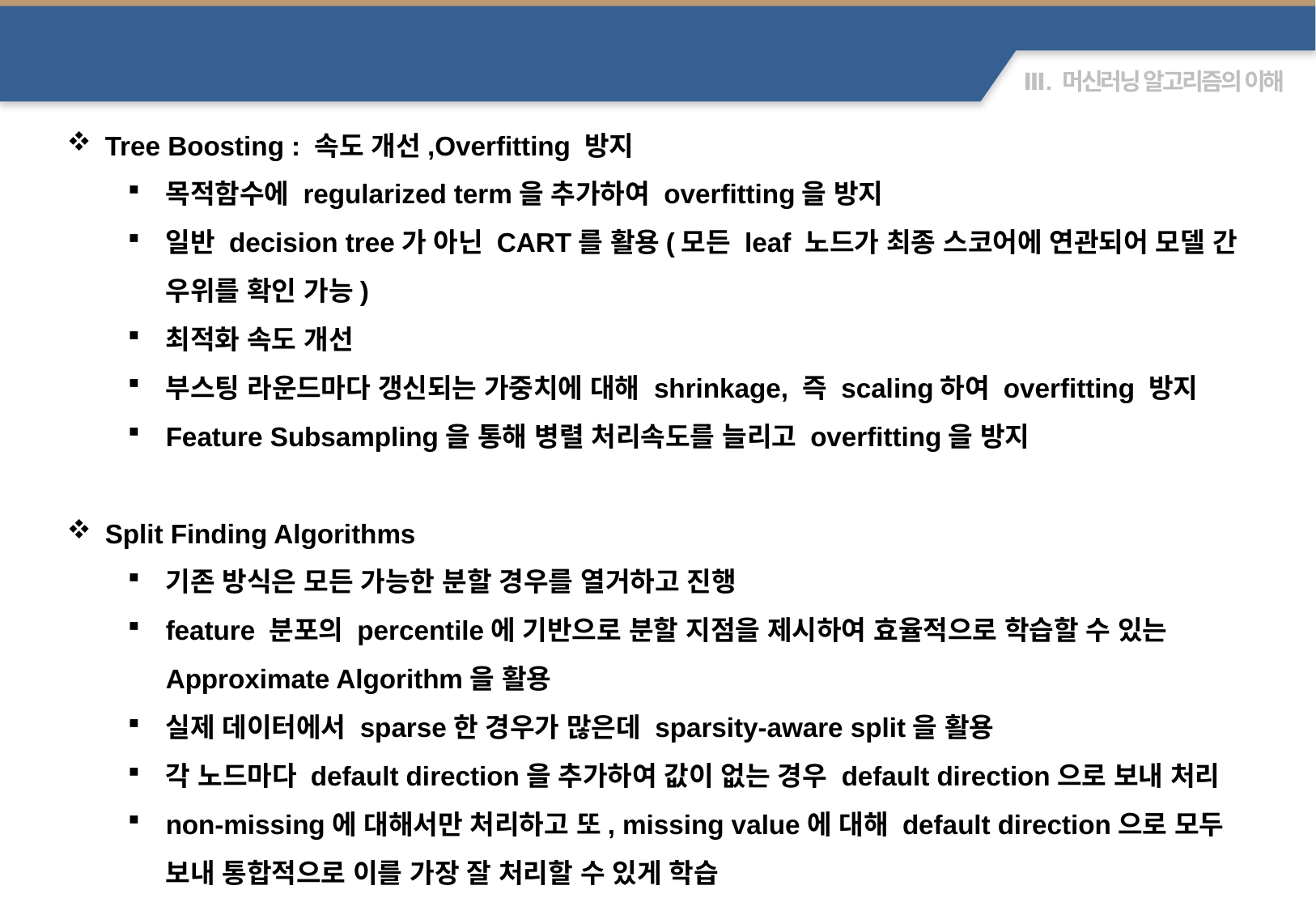

XGBoost(eXtreme Gradient Boost)
Tree Boosting : 속도 개선,Overfitting 방지
목적함수에 regularized term을 추가하여 overfitting을 방지
일반 decision tree가 아닌 CART를 활용(모든 leaf 노드가 최종 스코어에 연관되어 모델 간 우위를 확인 가능)
최적화 속도 개선
부스팅 라운드마다 갱신되는 가중치에 대해 shrinkage, 즉 scaling하여 overfitting 방지
Feature Subsampling을 통해 병렬 처리속도를 늘리고 overfitting을 방지

Split Finding Algorithms
기존 방식은 모든 가능한 분할 경우를 열거하고 진행
feature 분포의 percentile에 기반으로 분할 지점을 제시하여 효율적으로 학습할 수 있는 Approximate Algorithm을 활용
실제 데이터에서 sparse한 경우가 많은데 sparsity-aware split을 활용
각 노드마다 default direction을 추가하여 값이 없는 경우 default direction으로 보내 처리
non-missing에 대해서만 처리하고 또, missing value에 대해 default direction으로 모두 보내 통합적으로 이를 가장 잘 처리할 수 있게 학습